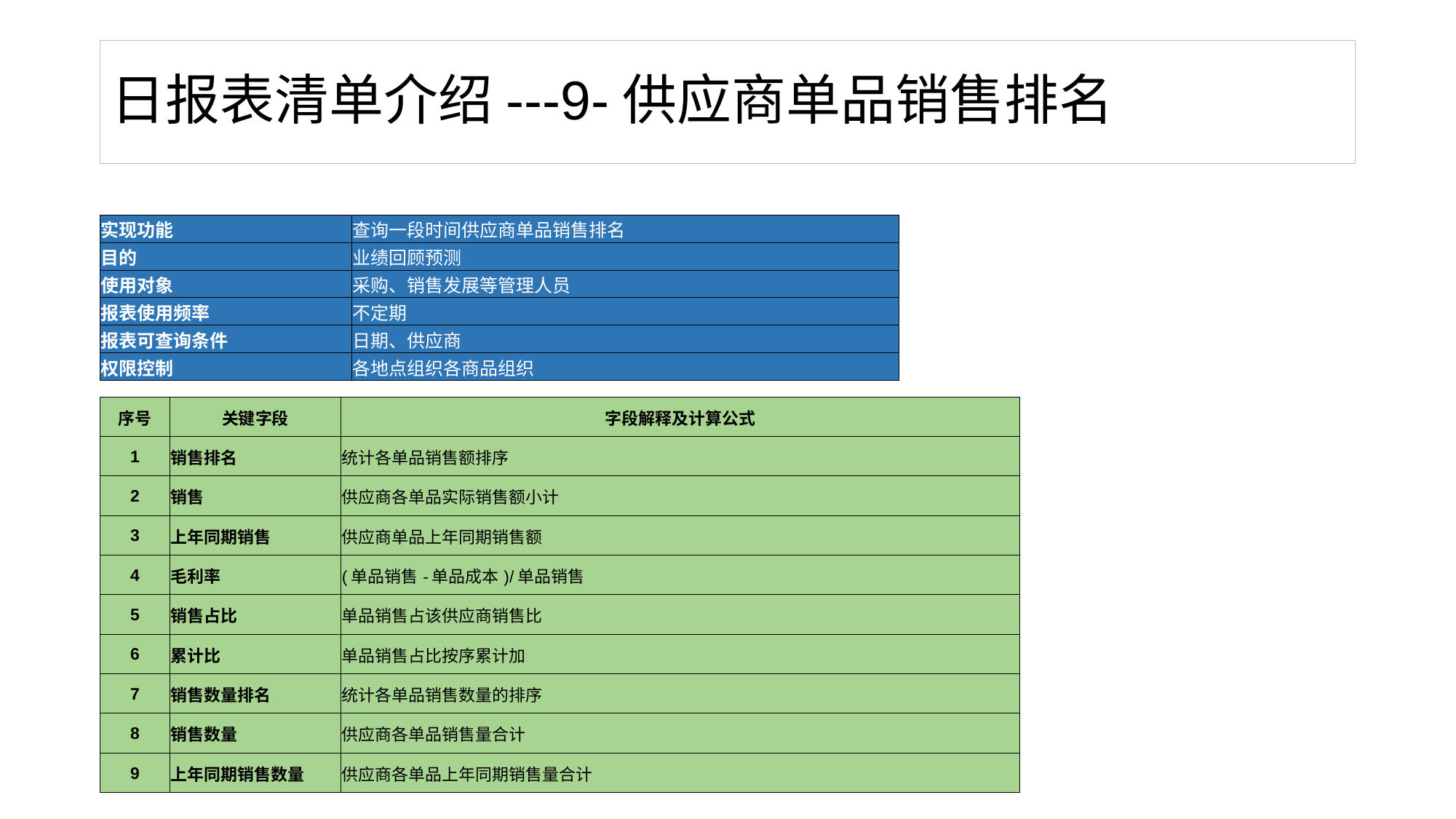

# 日报表清单介绍---9-供应商单品销售排名
|  |  |
| --- | --- |
| 实现功能 | 查询一段时间供应商单品销售排名 |
| 目的 | 业绩回顾预测 |
| 使用对象 | 采购、销售发展等管理人员 |
| 报表使用频率 | 不定期 |
| 报表可查询条件 | 日期、供应商 |
| 权限控制 | 各地点组织各商品组织 |
| 序号 | 关键字段 | 字段解释及计算公式 |
| --- | --- | --- |
| 1 | 销售排名 | 统计各单品销售额排序 |
| 2 | 销售 | 供应商各单品实际销售额小计 |
| 3 | 上年同期销售 | 供应商单品上年同期销售额 |
| 4 | 毛利率 | (单品销售-单品成本)/单品销售 |
| 5 | 销售占比 | 单品销售占该供应商销售比 |
| 6 | 累计比 | 单品销售占比按序累计加 |
| 7 | 销售数量排名 | 统计各单品销售数量的排序 |
| 8 | 销售数量 | 供应商各单品销售量合计 |
| 9 | 上年同期销售数量 | 供应商各单品上年同期销售量合计 |

29